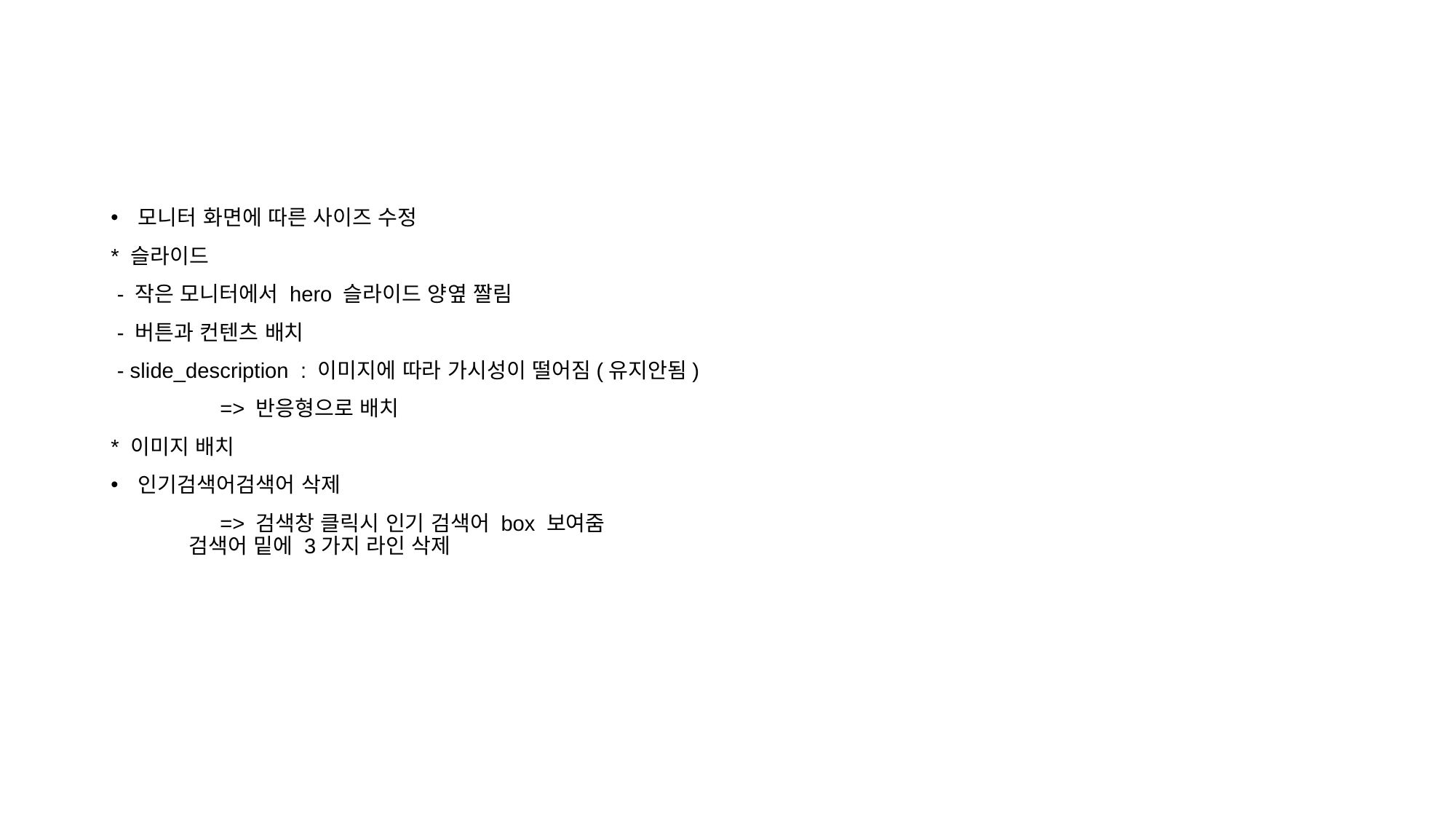

#
모니터 화면에 따른 사이즈 수정
* 슬라이드
 - 작은 모니터에서 hero 슬라이드 양옆 짤림
 - 버튼과 컨텐츠 배치
 - slide_description  : 이미지에 따라 가시성이 떨어짐(유지안됨)
	=> 반응형으로 배치
* 이미지 배치
인기검색어검색어 삭제
	=> 검색창 클릭시 인기 검색어 box 보여줌
             검색어 밑에 3가지 라인 삭제